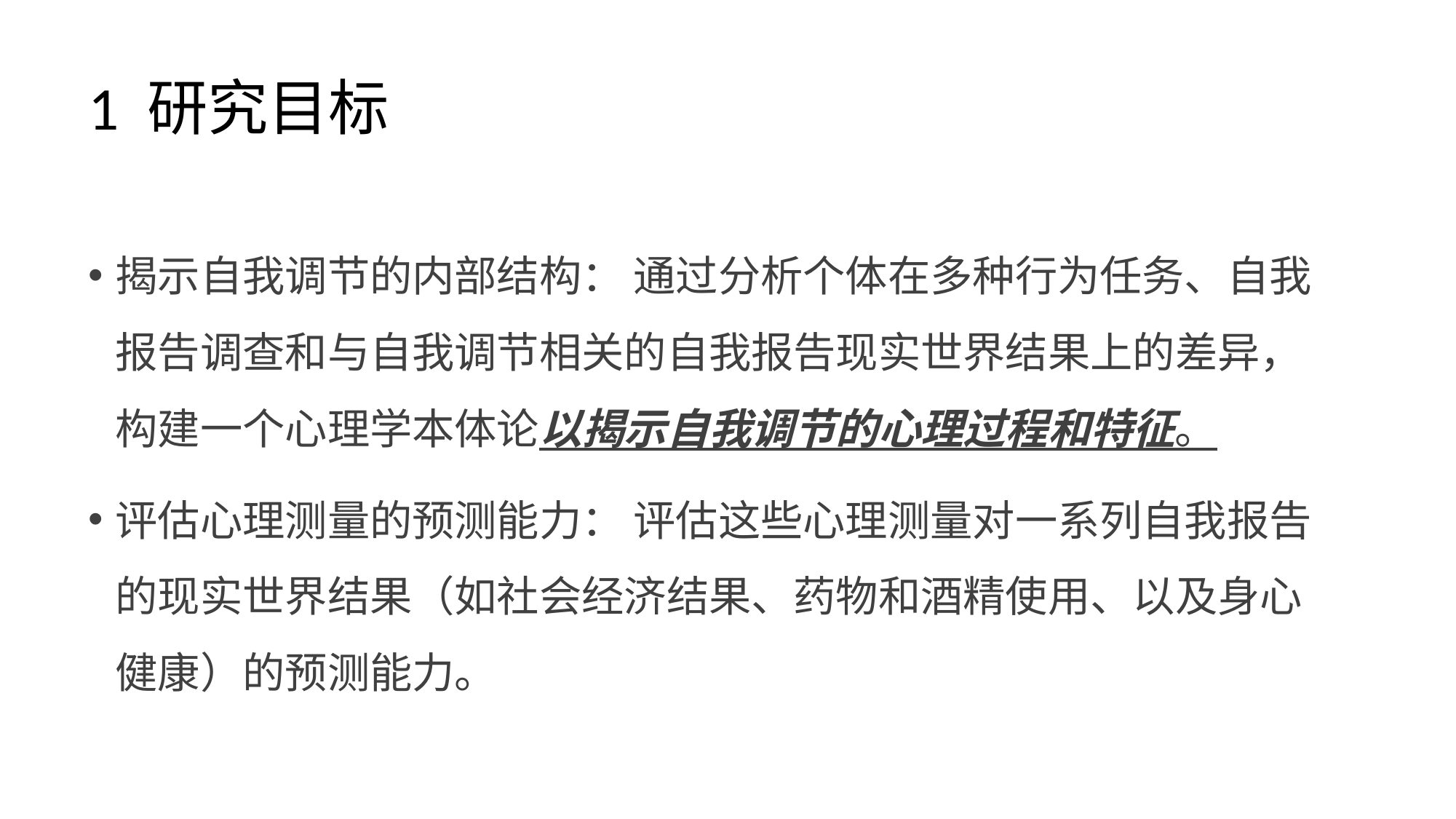

# 1 研究目标
揭示自我调节的内部结构： 通过分析个体在多种行为任务、自我报告调查和与自我调节相关的自我报告现实世界结果上的差异，构建一个心理学本体论以揭示自我调节的心理过程和特征。
评估心理测量的预测能力： 评估这些心理测量对一系列自我报告的现实世界结果（如社会经济结果、药物和酒精使用、以及身心健康）的预测能力。